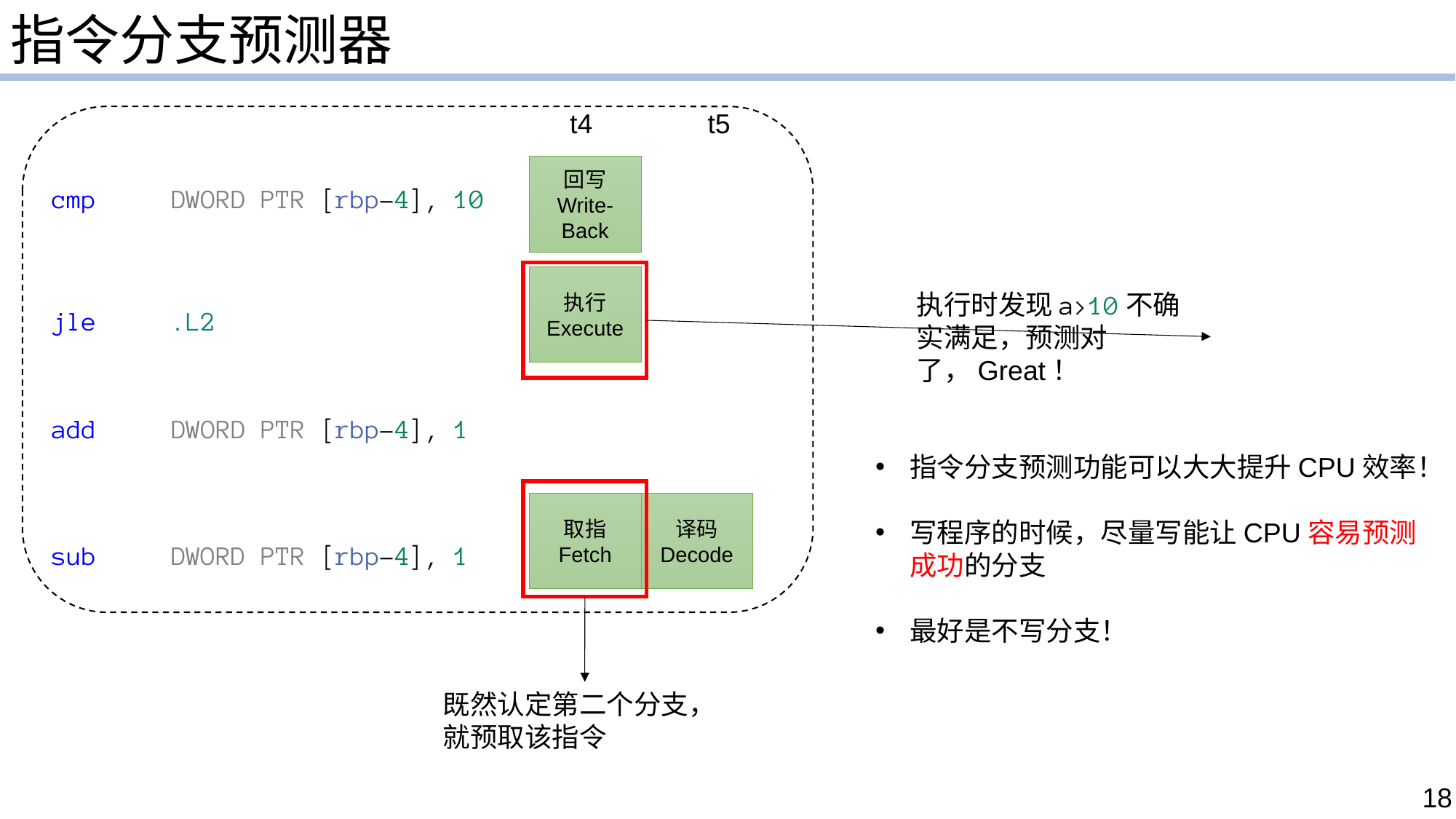

指令分支预测器
t4
t5

回写
Write-Back
cmp     DWORD PTR [rbp-4], 10

执行
Execute
执行时发现a>10不确实满足，预测对了，Great！
jle     .L2
add     DWORD PTR [rbp-4], 1
指令分支预测功能可以大大提升CPU效率！

写程序的时候，尽量写能让CPU容易预测成功的分支

最好是不写分支！

取指
Fetch
译码
Decode
sub     DWORD PTR [rbp-4], 1
既然认定第二个分支，就预取该指令
18